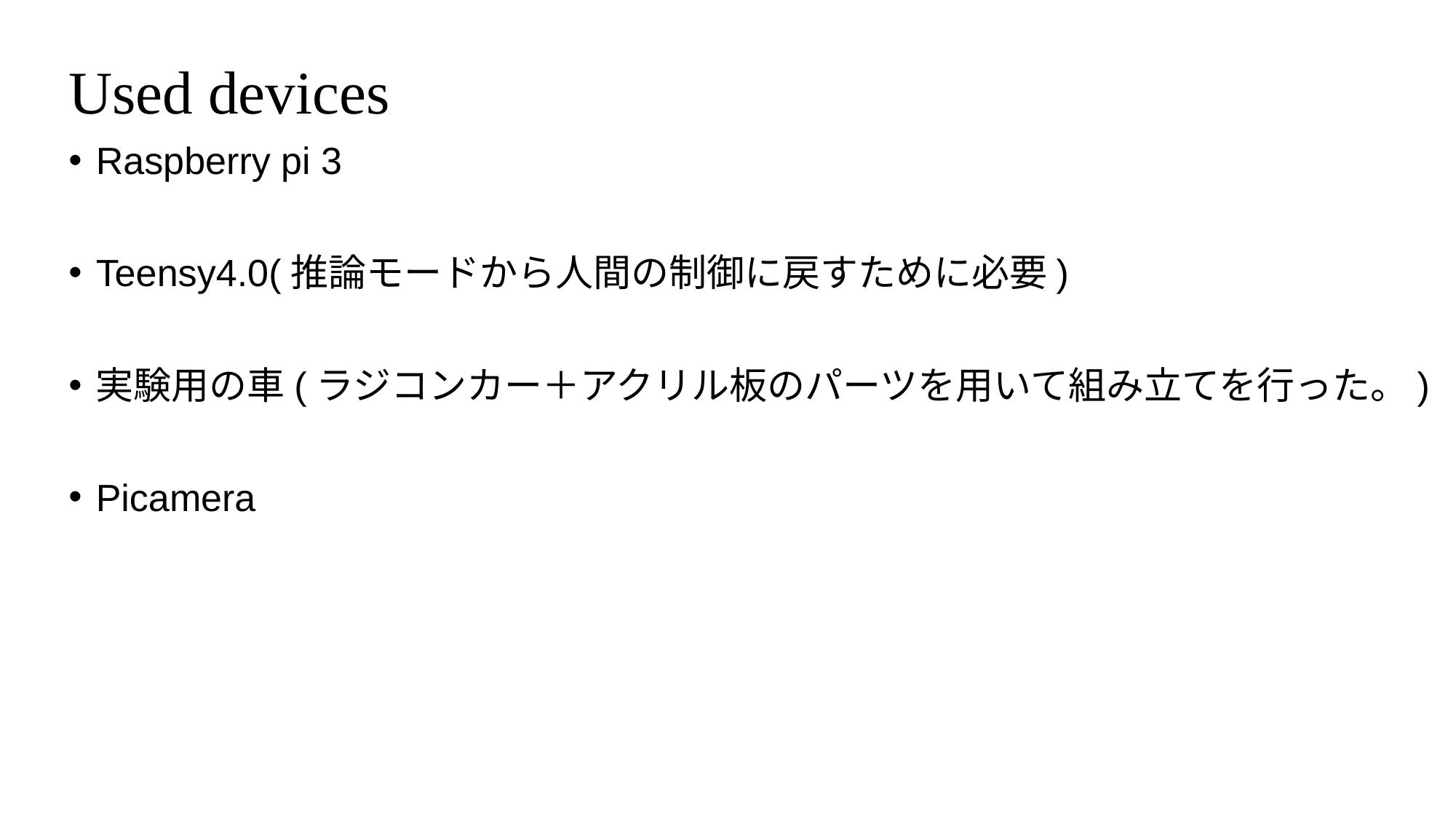

Used devices
Raspberry pi 3

Teensy4.0(推論モードから人間の制御に戻すために必要)

実験用の車(ラジコンカー＋アクリル板のパーツを用いて組み立てを行った。)

Picamera